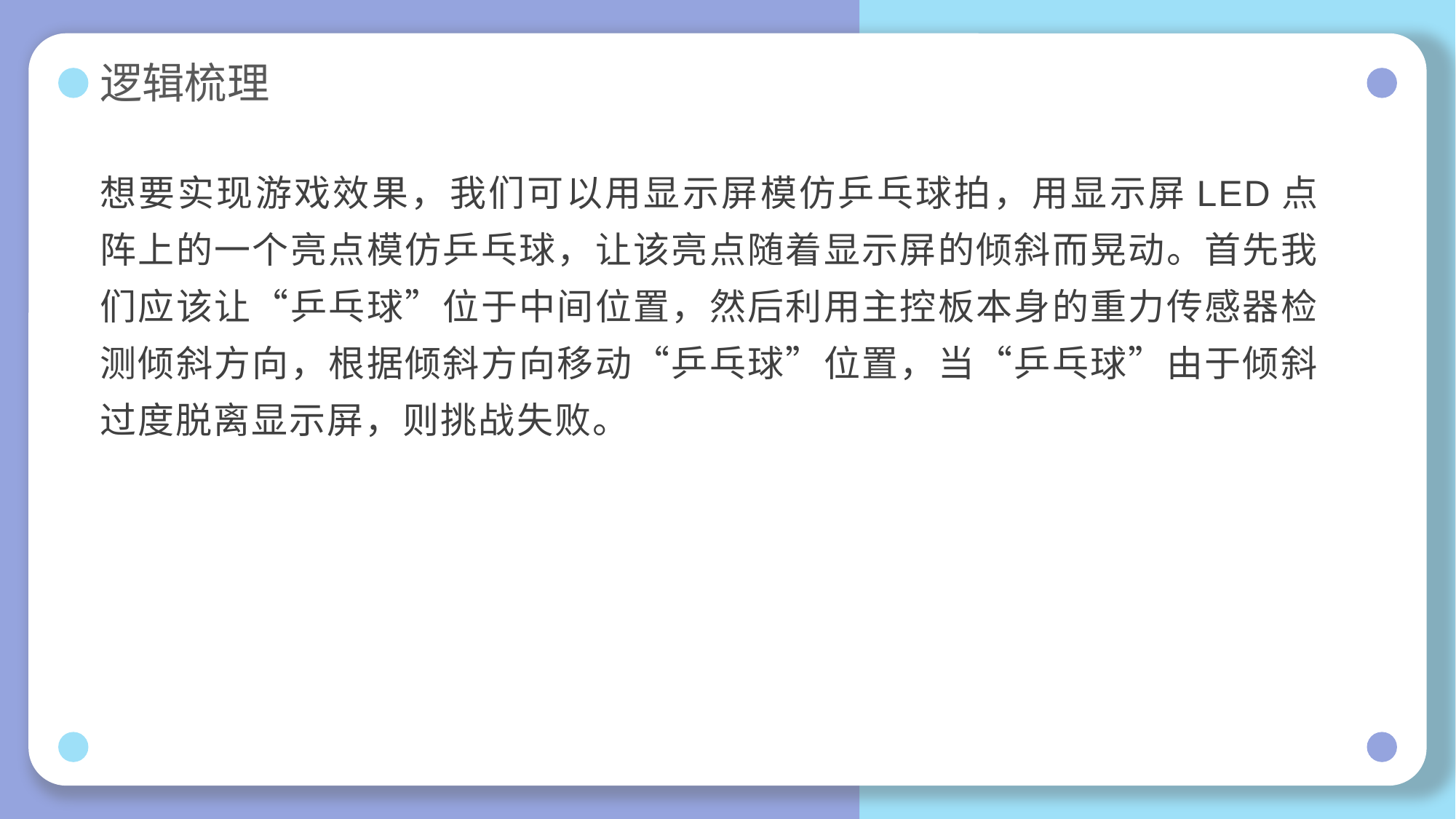

# 逻辑梳理
想要实现游戏效果，我们可以用显示屏模仿乒乓球拍，用显示屏LED点阵上的一个亮点模仿乒乓球，让该亮点随着显示屏的倾斜而晃动。首先我们应该让“乒乓球”位于中间位置，然后利用主控板本身的重力传感器检测倾斜方向，根据倾斜方向移动“乒乓球”位置，当“乒乓球”由于倾斜过度脱离显示屏，则挑战失败。